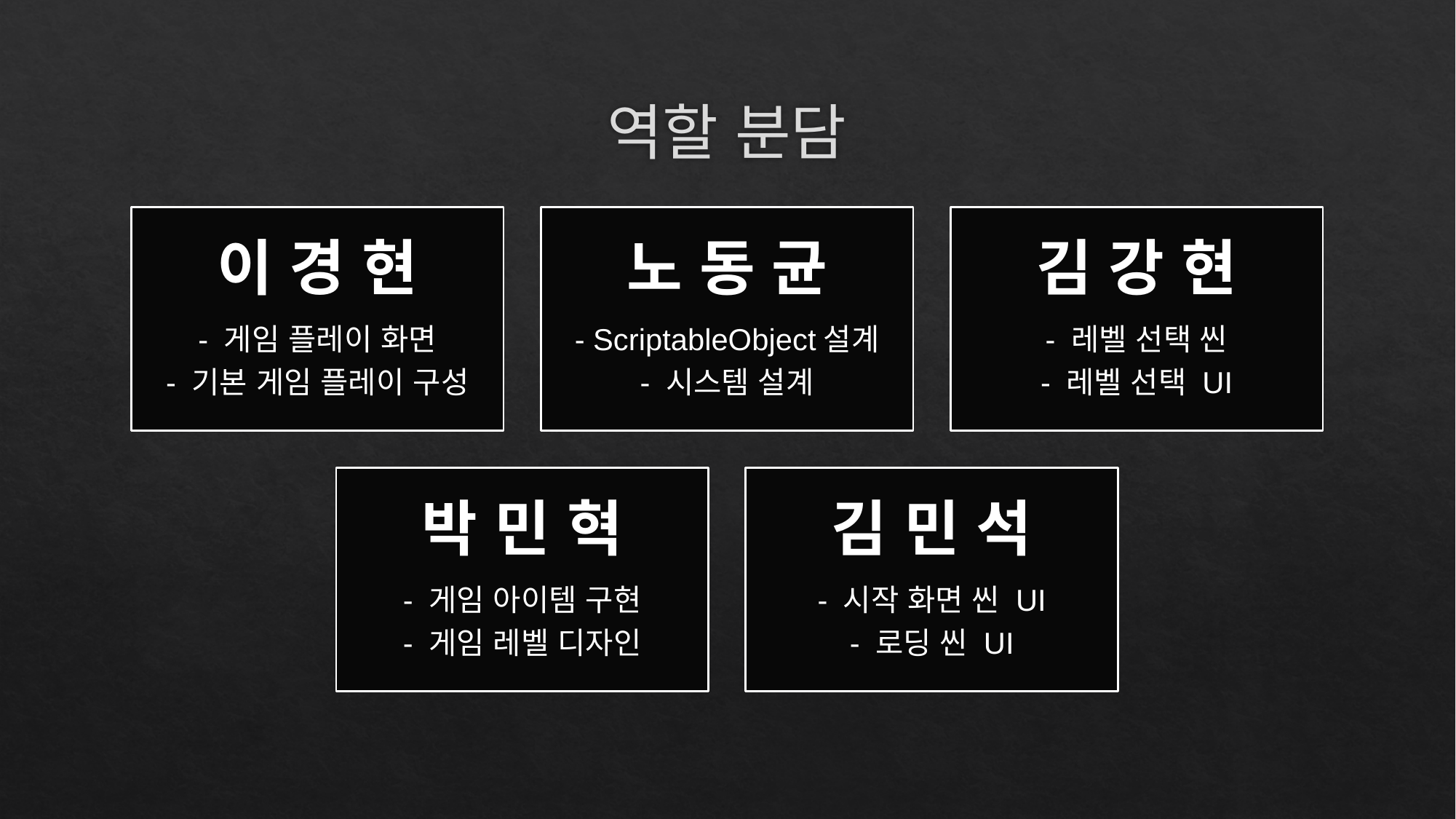

# 역할 분담

이 경 현
- 게임 플레이 화면
- 기본 게임 플레이 구성

노 동 균
- ScriptableObject설계
- 시스템 설계

김 강 현
- 레벨 선택 씬
- 레벨 선택 UI

박 민 혁
- 게임 아이템 구현
- 게임 레벨 디자인

김 민 석
- 시작 화면 씬 UI
- 로딩 씬 UI